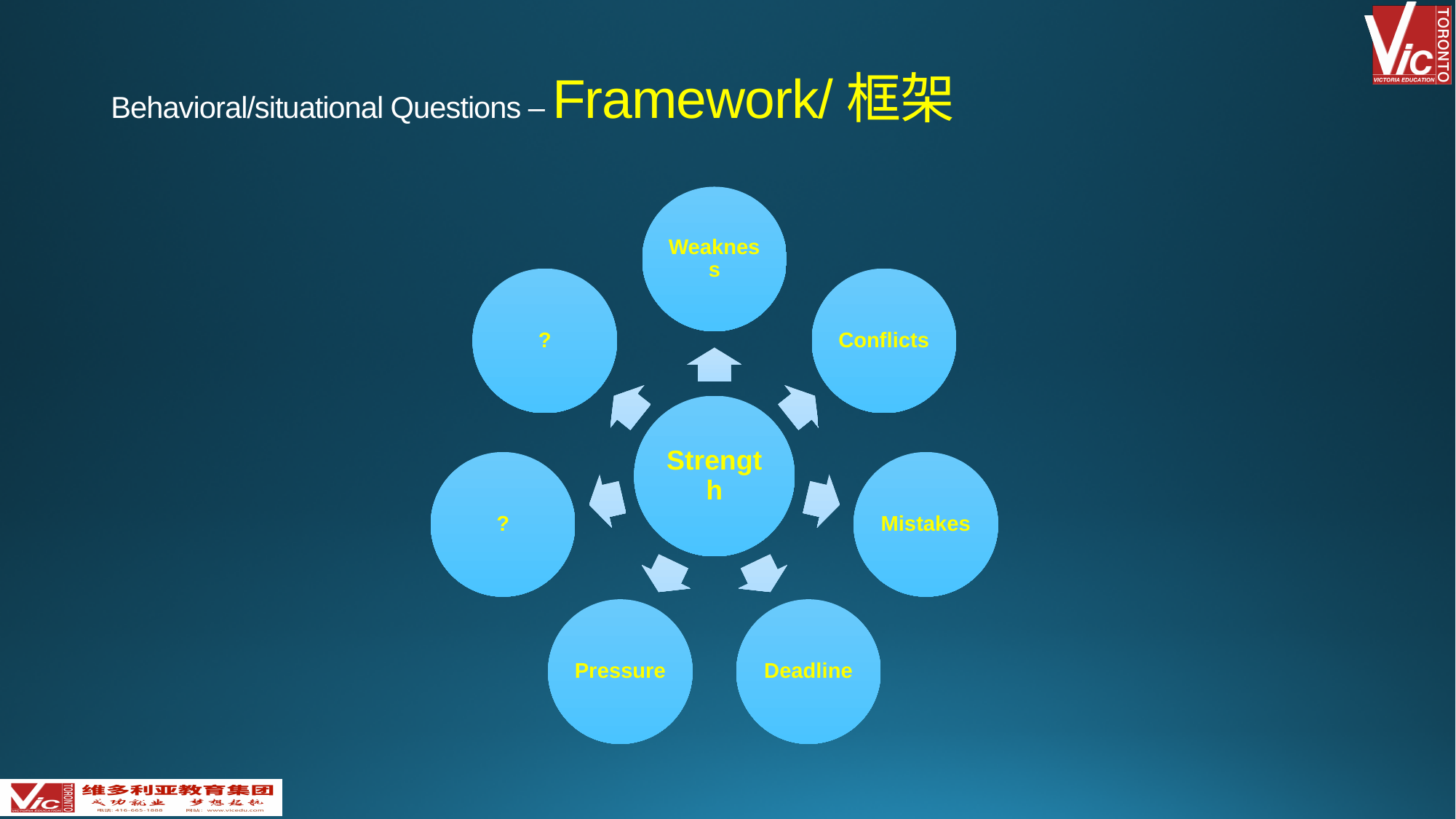

Behavioral/situational Questions – Framework/框架
Strength

Weakness

Conflicts

Mistakes

Deadline

Pressure

?

?